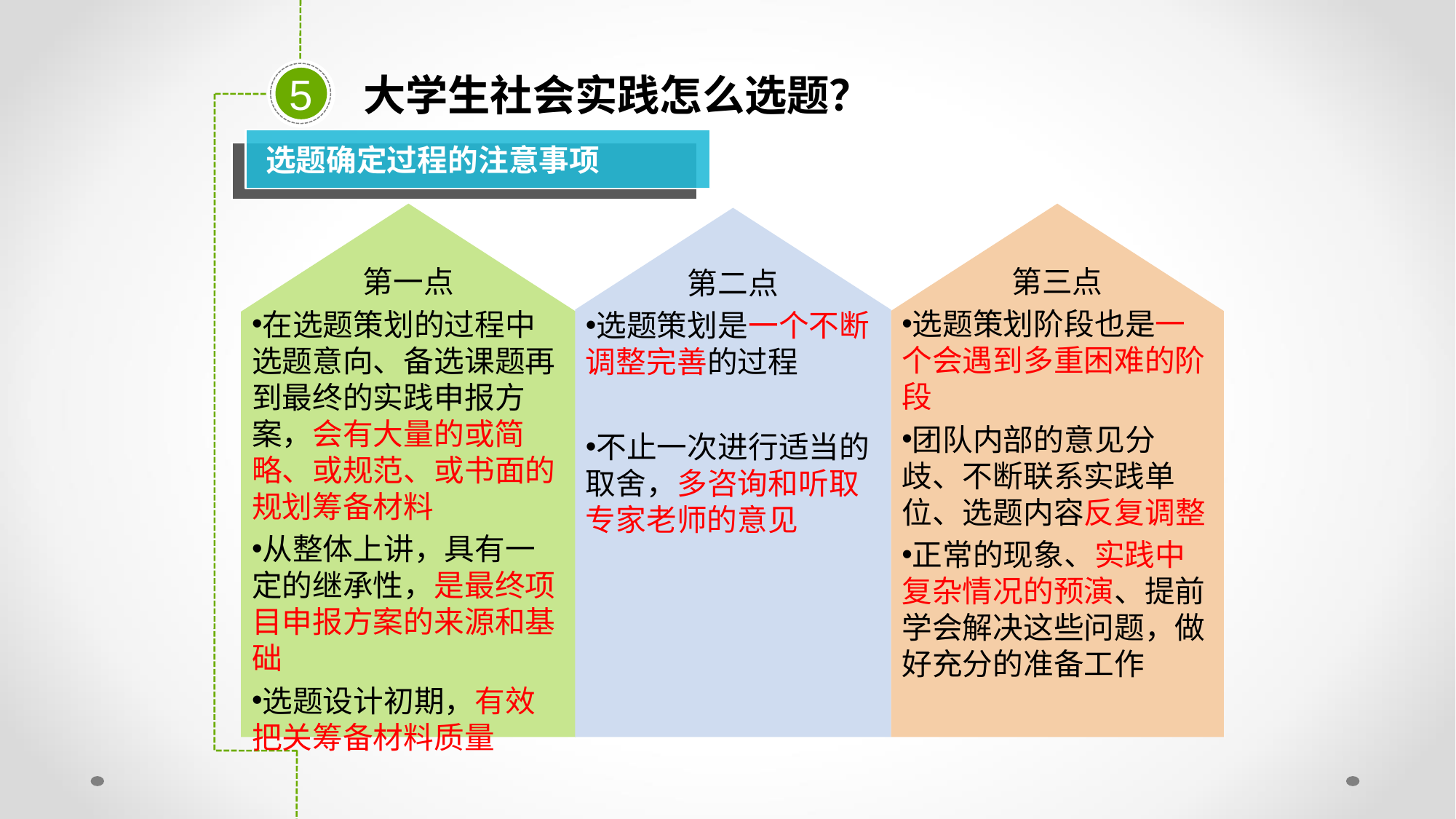

大学生社会实践怎么选题？

5

选题确定过程的注意事项

第一点
在选题策划的过程中选题意向、备选课题再到最终的实践申报方案，会有大量的或简略、或规范、或书面的规划筹备材料
从整体上讲，具有一定的继承性，是最终项目申报方案的来源和基础
选题设计初期，有效把关筹备材料质量
第三点
选题策划阶段也是一个会遇到多重困难的阶段
团队内部的意见分歧、不断联系实践单位、选题内容反复调整
正常的现象、实践中复杂情况的预演、提前学会解决这些问题，做好充分的准备工作

第二点
选题策划是一个不断调整完善的过程

不止一次进行适当的取舍，多咨询和听取专家老师的意见